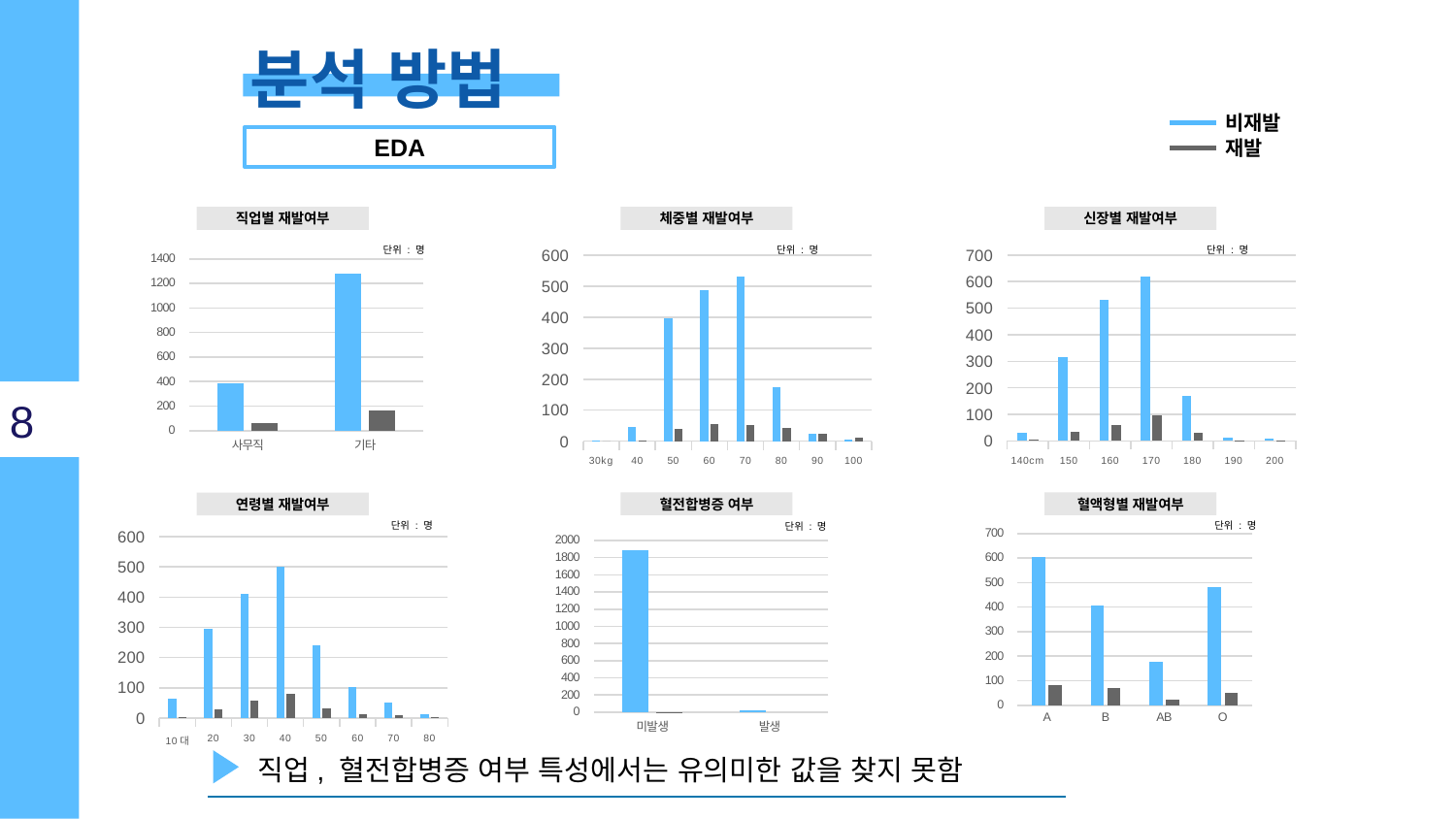

분석 방법

비재발
EDA
재발
직업별 재발여부
체중별 재발여부
신장별 재발여부
단위 : 명
단위 : 명
단위 : 명

### Chart

| Category | 비재발 | 재발 |
|---|---|---|
| 140cm | 29.0 | 4.0 |
| 150 | 316.0 | 35.0 |
| 160 | 530.0 | 60.0 |
| 170 | 619.0 | 95.0 |
| 180 | 171.0 | 32.0 |
| 190 | 11.0 | 2.0 |
| 200 | 10.0 | 1.0 |

### Chart

| Category | 비재발 | 재발 |
|---|---|---|
| 사무직 | 388.0 | 61.0 |
| 기타 | 1279.0 | 166.0 |

### Chart

| Category | 비재발 | 재발 |
|---|---|---|
| 30kg | 3.0 | 0.0 |
| 40 | 45.0 | 3.0 |
| 50 | 396.0 | 39.0 |
| 60 | 488.0 | 56.0 |
| 70 | 532.0 | 53.0 |
| 80 | 174.0 | 42.0 |
| 90 | 23.0 | 23.0 |
| 100 | 6.0 | 11.0 |
8

혈전합병증 여부
혈액형별 재발여부
연령별 재발여부
단위 : 명
단위 : 명
단위 : 명

### Chart

| Category | 비재발 | 재발 |
|---|---|---|
| A | 604.0 | 84.0 |
| B | 406.0 | 70.0 |
| AB | 176.0 | 22.0 |
| O | 481.0 | 51.0 |

### Chart

| Category | 비재발 | 재발 |
|---|---|---|
| 10대 | 65.0 | 3.0 |
| 20 | 294.0 | 30.0 |
| 30 | 412.0 | 57.0 |
| 40 | 501.0 | 80.0 |
| 50 | 239.0 | 33.0 |
| 60 | 101.0 | 14.0 |
| 70 | 51.0 | 9.0 |
| 80 | 12.0 | 3.0 |

[unsupported chart]

직업, 혈전합병증 여부 특성에서는 유의미한 값을 찾지 못함